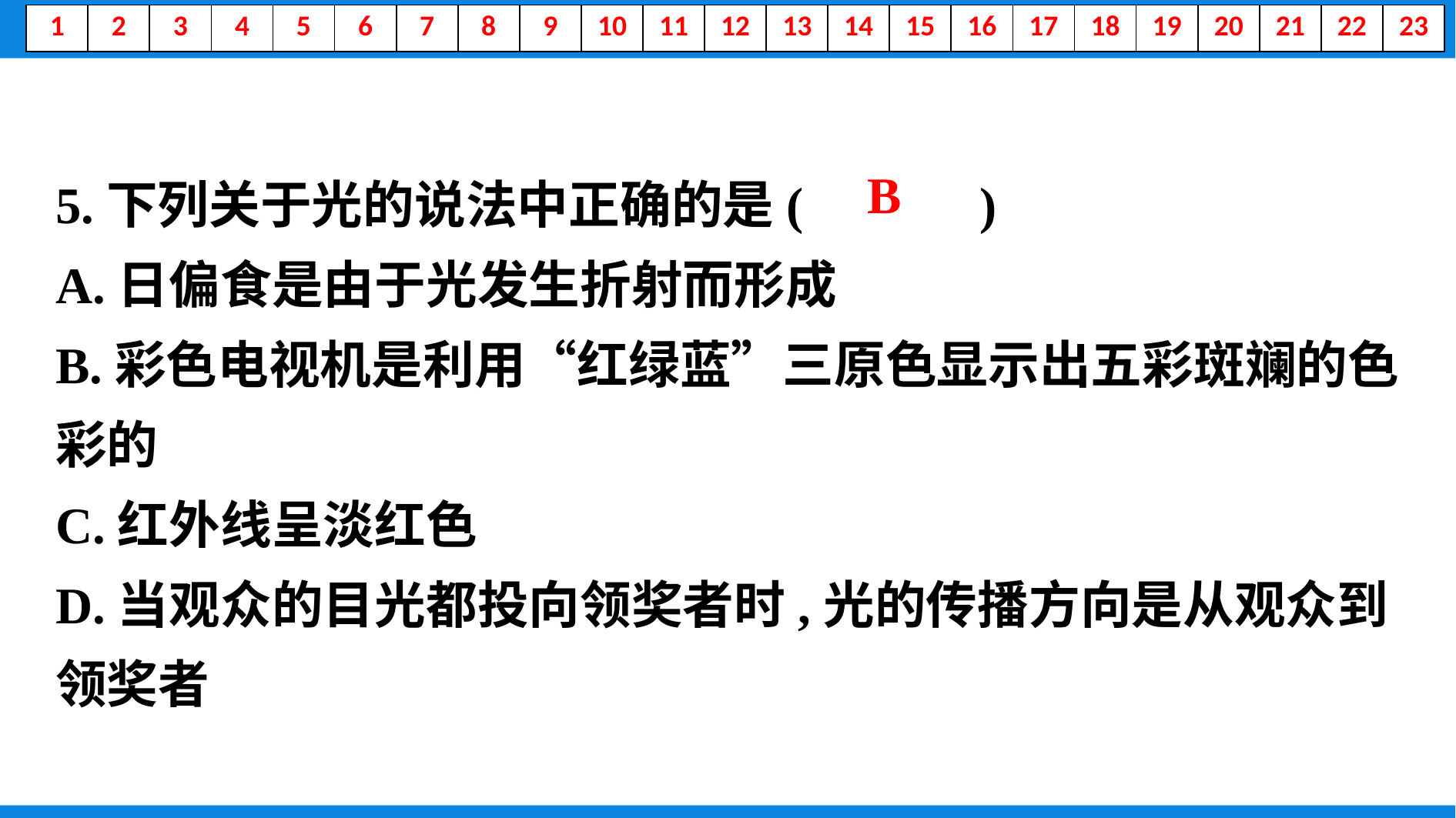

5.下列关于光的说法中正确的是( 　   　)
A.日偏食是由于光发生折射而形成
B.彩色电视机是利用“红绿蓝”三原色显示出五彩斑斓的色彩的
C.红外线呈淡红色
D.当观众的目光都投向领奖者时,光的传播方向是从观众到领奖者
 　B